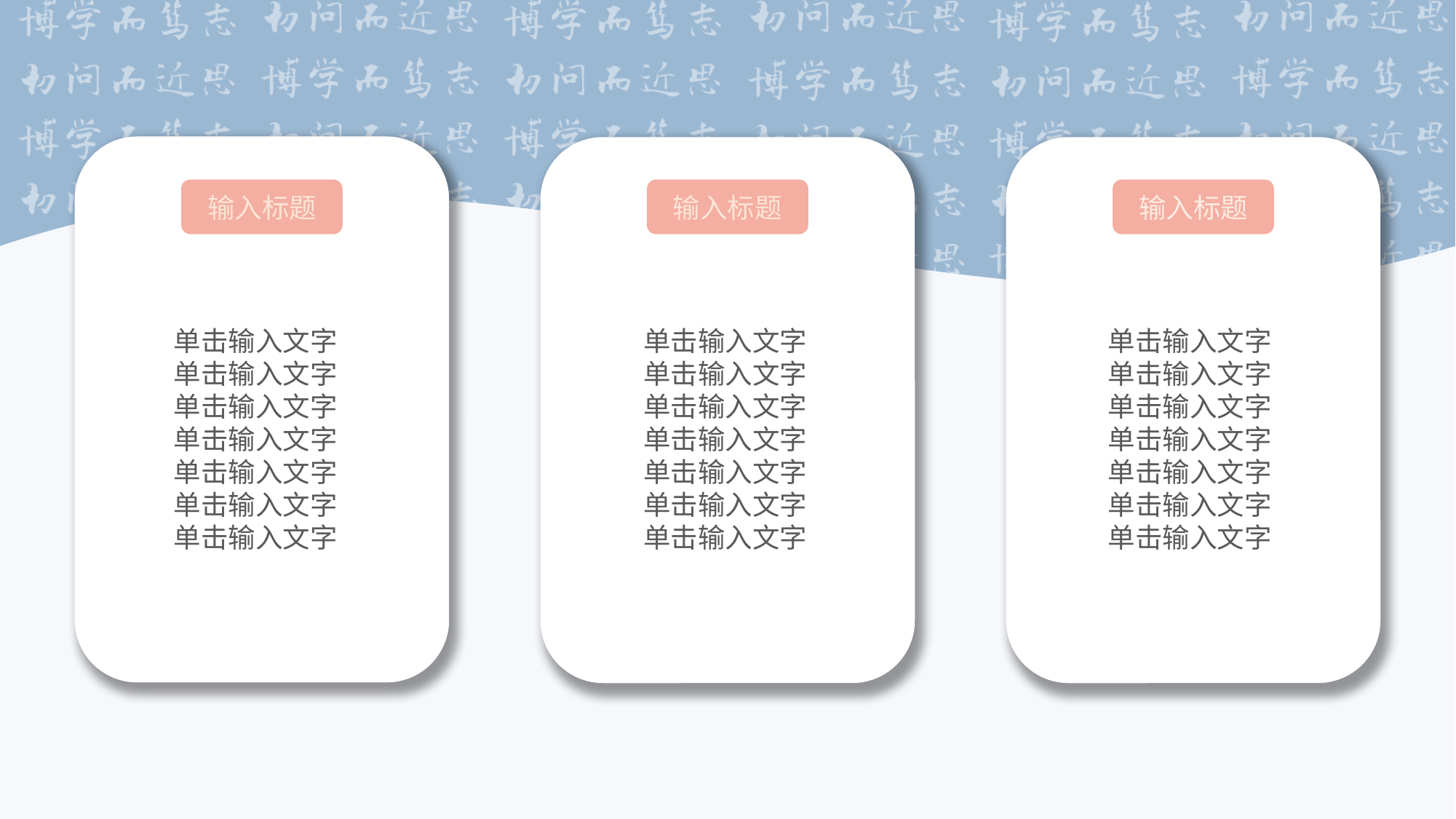

输入标题
输入标题
输入标题
单击输入文字
单击输入文字
单击输入文字
单击输入文字
单击输入文字
单击输入文字
单击输入文字
单击输入文字
单击输入文字
单击输入文字
单击输入文字
单击输入文字
单击输入文字
单击输入文字
单击输入文字
单击输入文字
单击输入文字
单击输入文字
单击输入文字
单击输入文字
单击输入文字